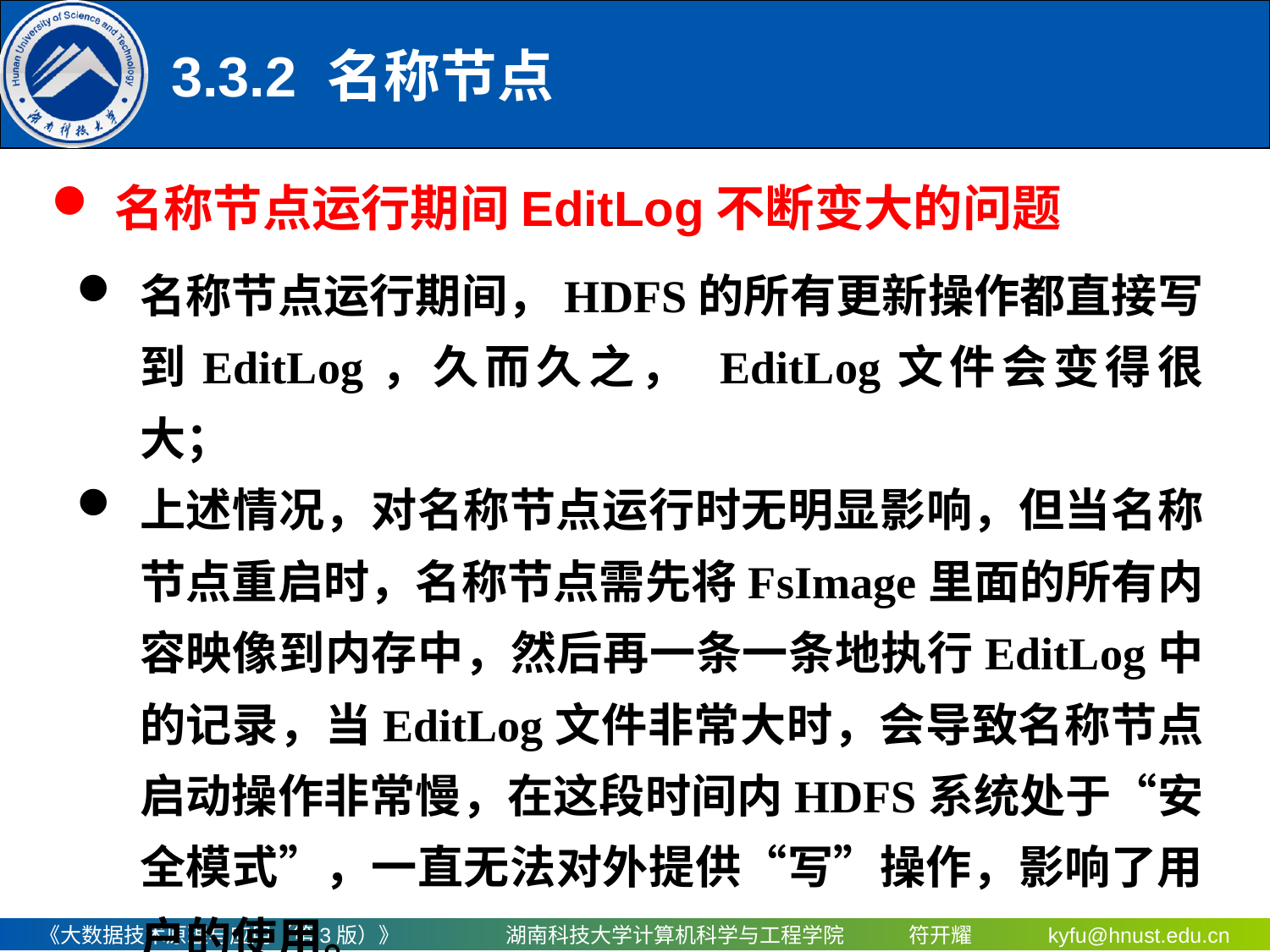

# 3.3.2	 名称节点
名称节点运行期间EditLog不断变大的问题
名称节点运行期间，HDFS的所有更新操作都直接写到EditLog，久而久之， EditLog文件会变得很大；
上述情况，对名称节点运行时无明显影响，但当名称节点重启时，名称节点需先将FsImage里面的所有内容映像到内存中，然后再一条一条地执行EditLog中的记录，当EditLog文件非常大时，会导致名称节点启动操作非常慢，在这段时间内HDFS系统处于“安全模式”，一直无法对外提供“写”操作，影响了用户的使用。